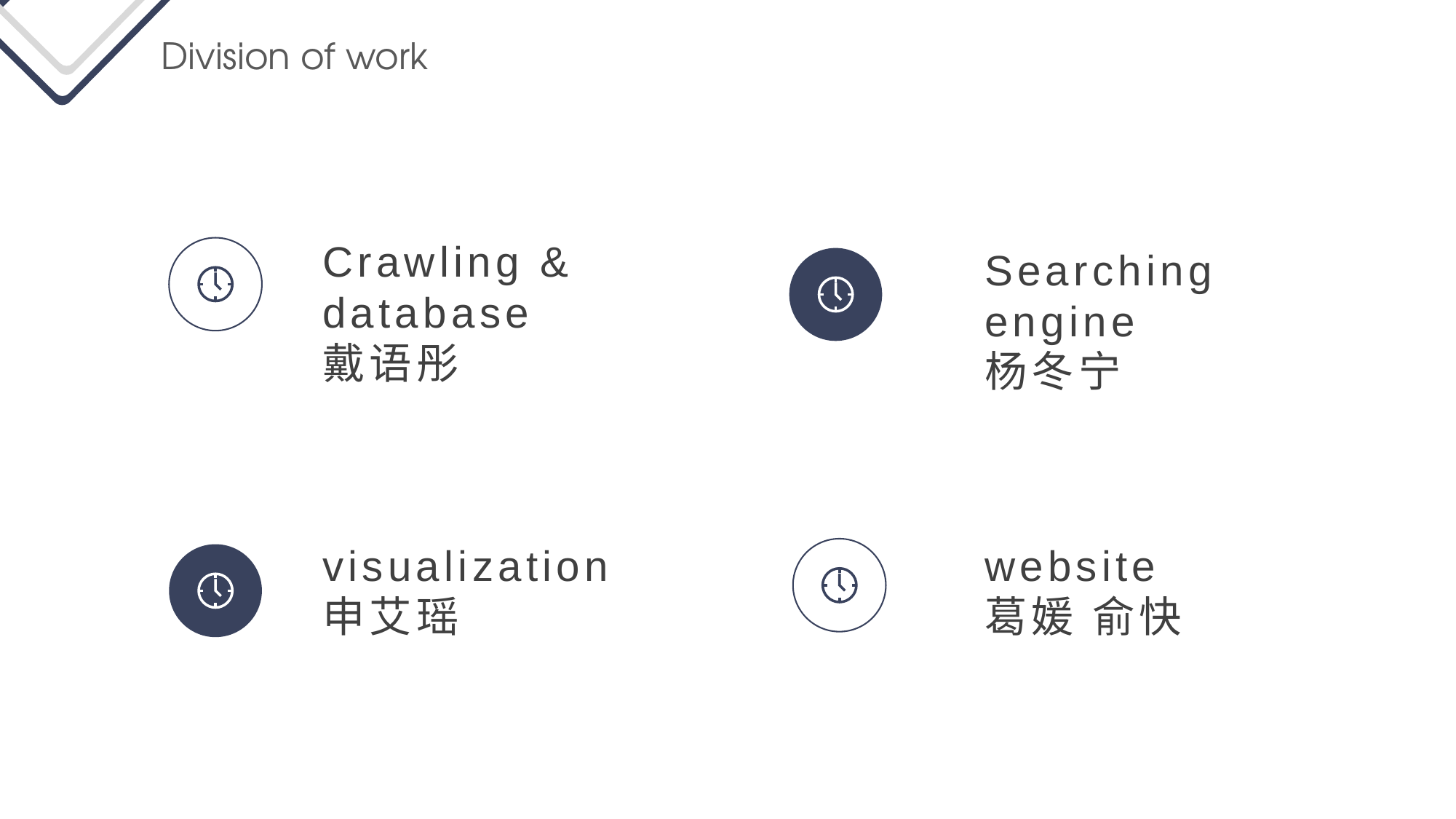

Division of work
Crawling & database
戴语彤
Searching engine
杨冬宁

website
葛媛 俞快
visualization
申艾瑶